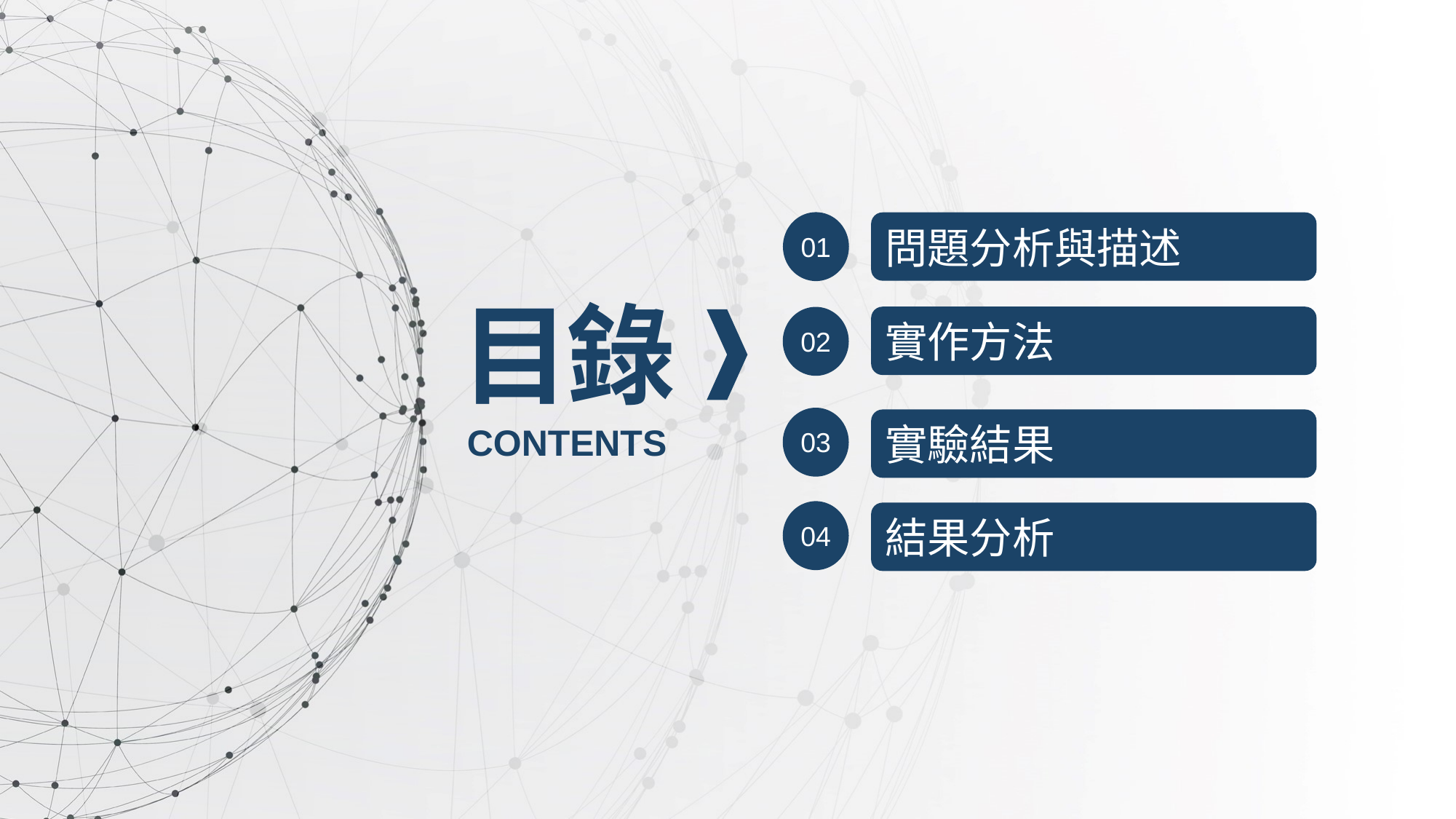

01
問題分析與描述
目錄
實作方法

02

03
實驗結果
CONTENTS

04
結果分析